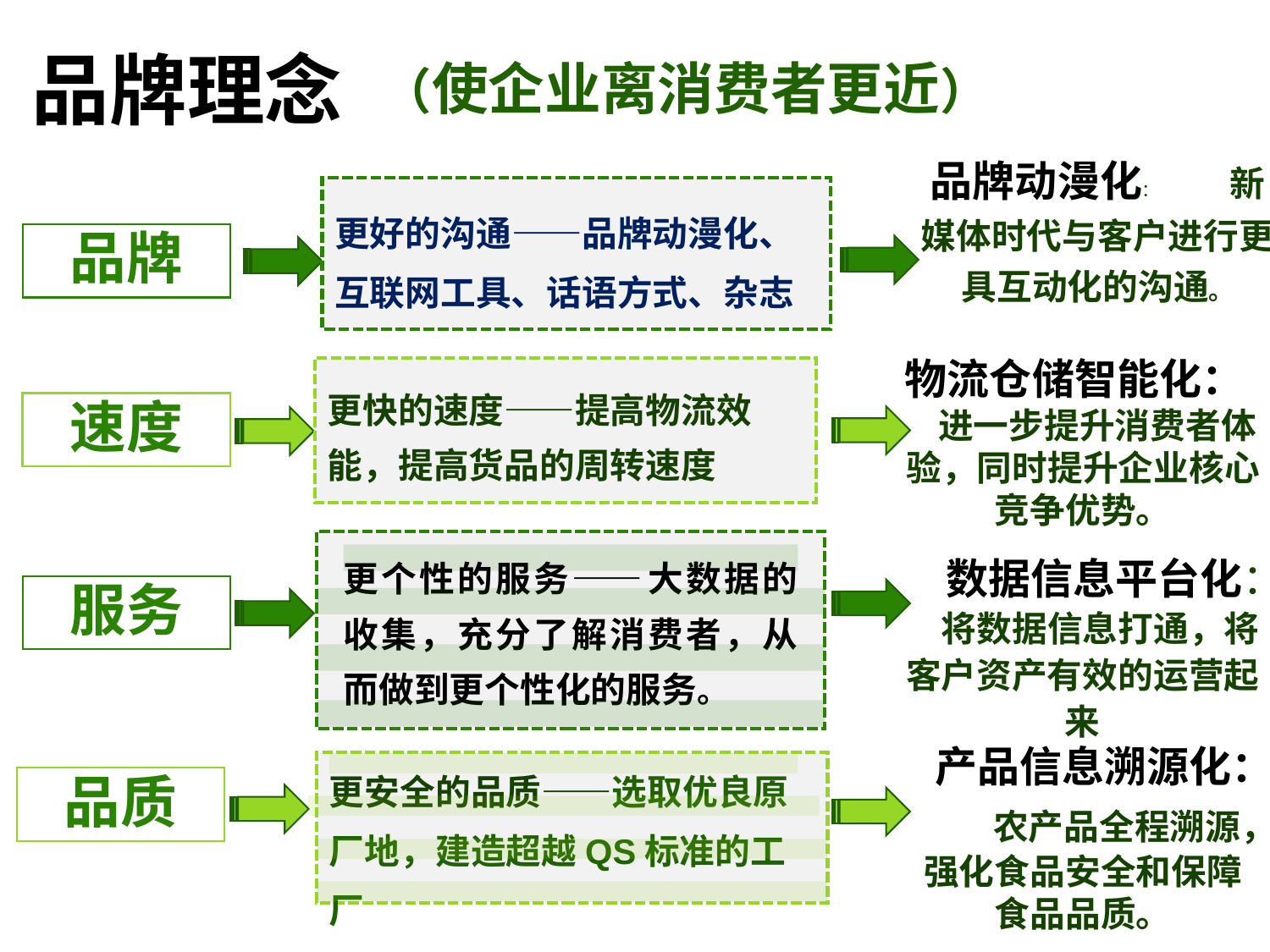

品牌理念
（使企业离消费者更近）
品牌动漫化：               新媒体时代与客户进行更具互动化的沟通。
更好的沟通——品牌动漫化、互联网工具、话语方式、杂志
品牌

物流仓储智能化：         进一步提升消费者体验，同时提升企业核心竞争优势。
更快的速度——提高物流效能，提高货品的周转速度
速度

更个性的服务——大数据的收集，充分了解消费者，从而做到更个性化的服务。

   数据信息平台化：       将数据信息打通，将客户资产有效的运营起来
服务

产品信息溯源化：          农产品全程溯源，强化食品安全和保障食品品质。

更安全的品质——选取优良原厂地，建造超越QS标准的工厂

品质